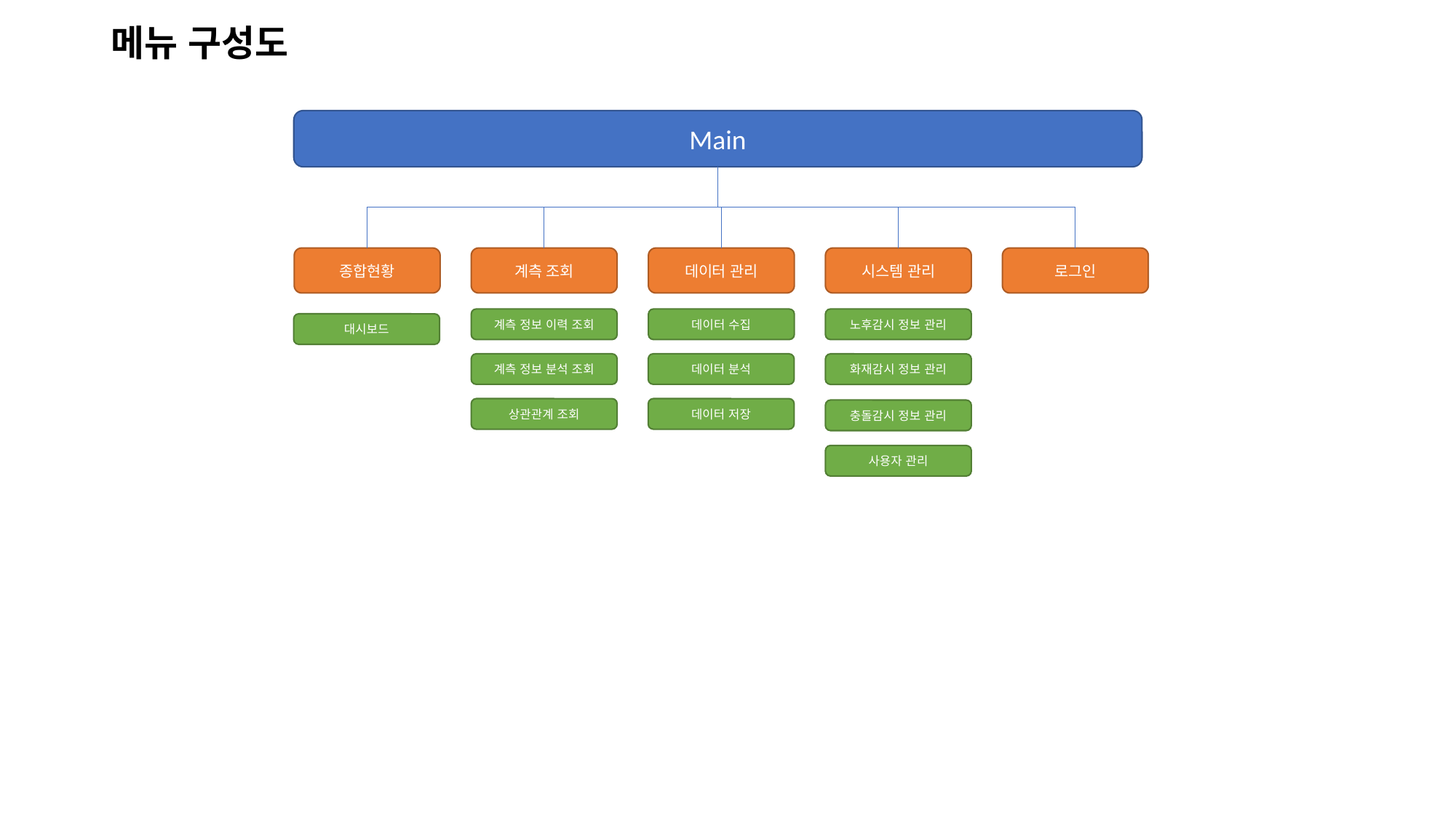

# 메뉴 구성도
Main
종합현황
데이터 관리
계측 조회
시스템 관리
로그인
데이터 수집
계측 정보 이력 조회
노후감시 정보 관리
대시보드
계측 정보 분석 조회
데이터 분석
화재감시 정보 관리
상관관계 조회
데이터 저장
충돌감시 정보 관리
사용자 관리